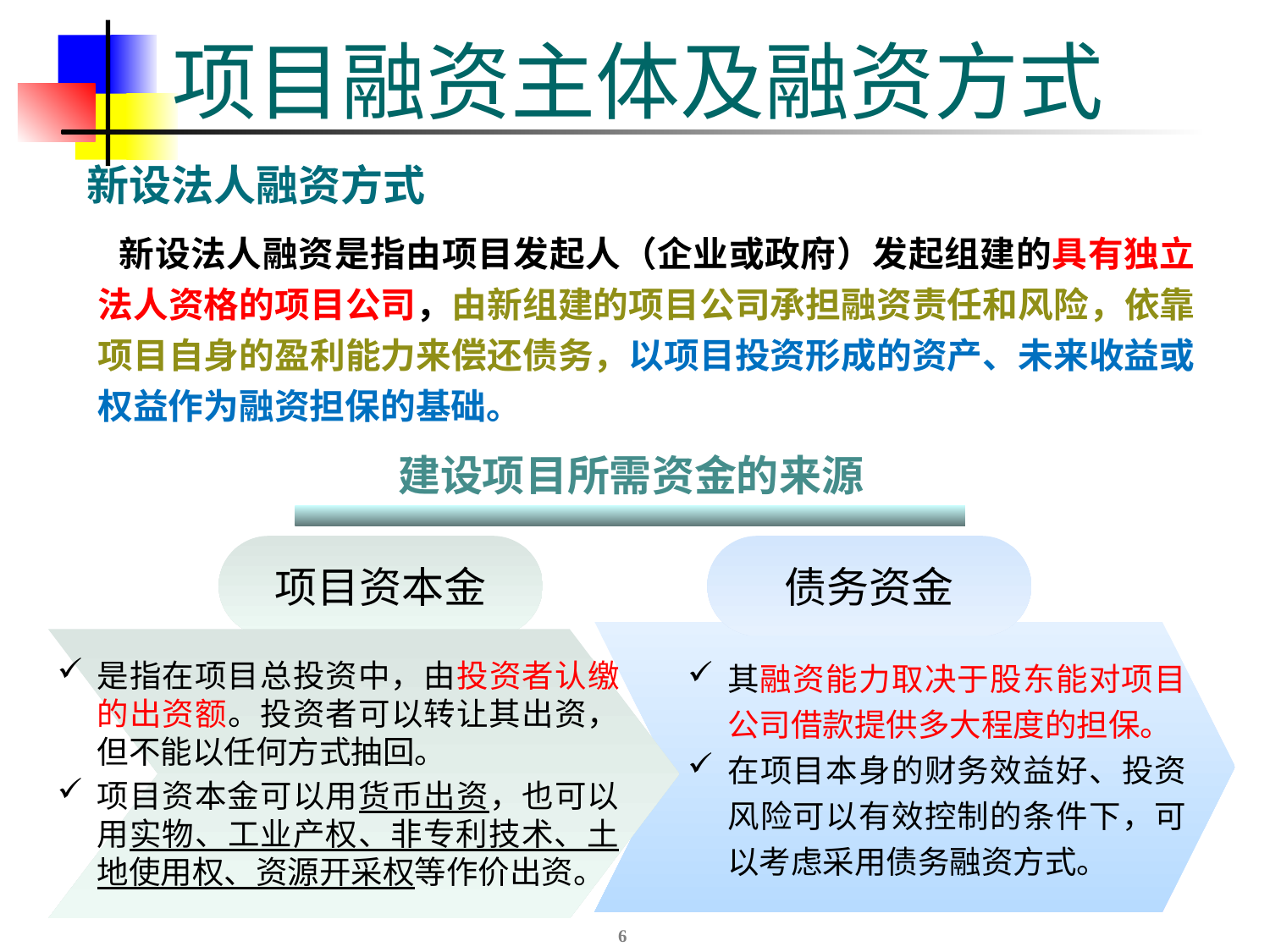

# 项目融资主体及融资方式
新设法人融资方式
       新设法人融资是指由项目发起人（企业或政府）发起组建的具有独立法人资格的项目公司，由新组建的项目公司承担融资责任和风险，依靠项目自身的盈利能力来偿还债务，以项目投资形成的资产、未来收益或权益作为融资担保的基础。
建设项目所需资金的来源

项目资本金
债务资金

其融资能力取决于股东能对项目公司借款提供多大程度的担保。
在项目本身的财务效益好、投资风险可以有效控制的条件下，可以考虑采用债务融资方式。

是指在项目总投资中，由投资者认缴的出资额。投资者可以转让其出资，但不能以任何方式抽回。
项目资本金可以用货币出资，也可以用实物、工业产权、非专利技术、土地使用权、资源开采权等作价出资。
6